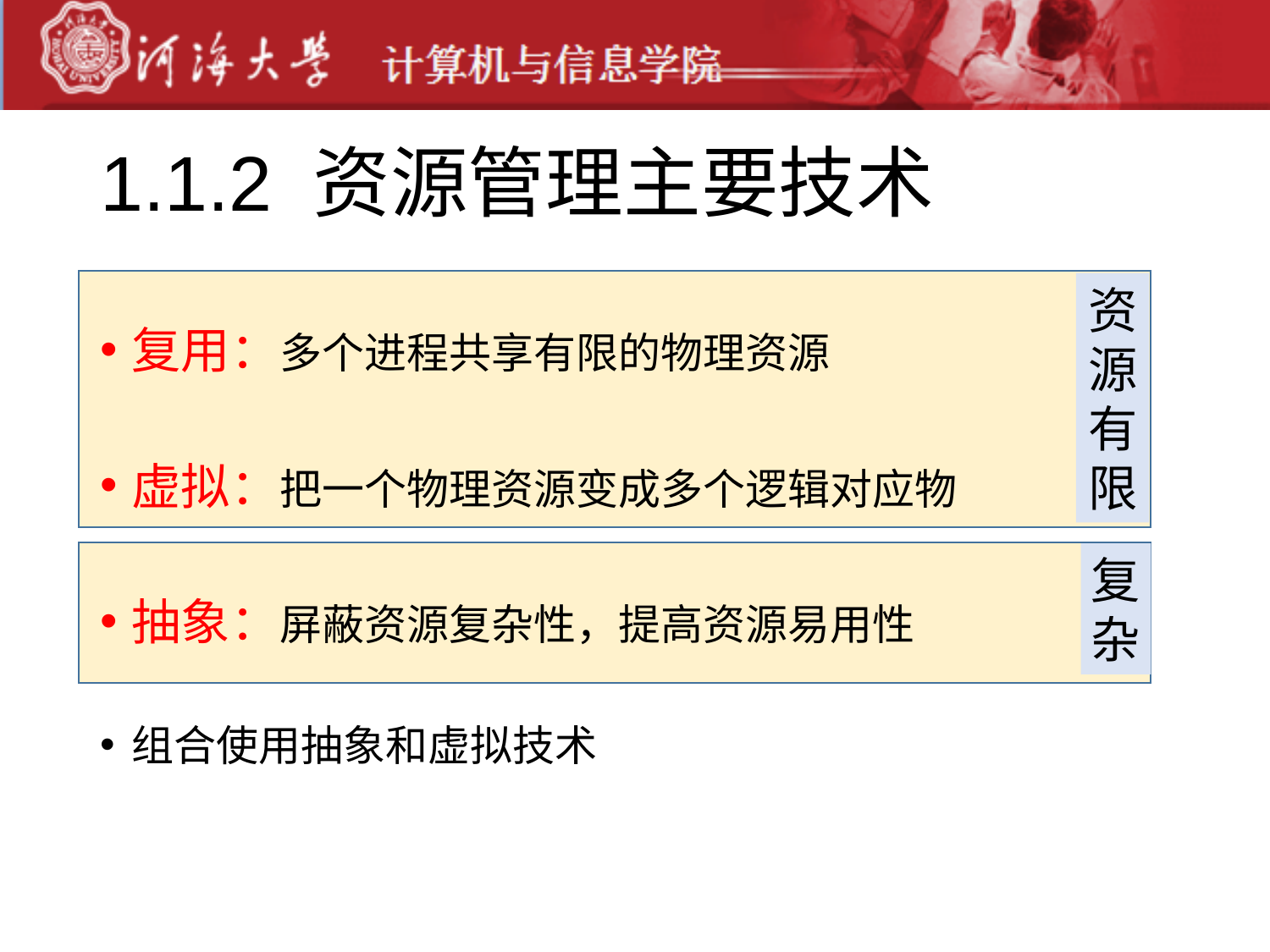

# 1.1.2 资源管理主要技术
复用：多个进程共享有限的物理资源
虚拟：把一个物理资源变成多个逻辑对应物
抽象：屏蔽资源复杂性，提高资源易用性
组合使用抽象和虚拟技术

资源有限

复杂